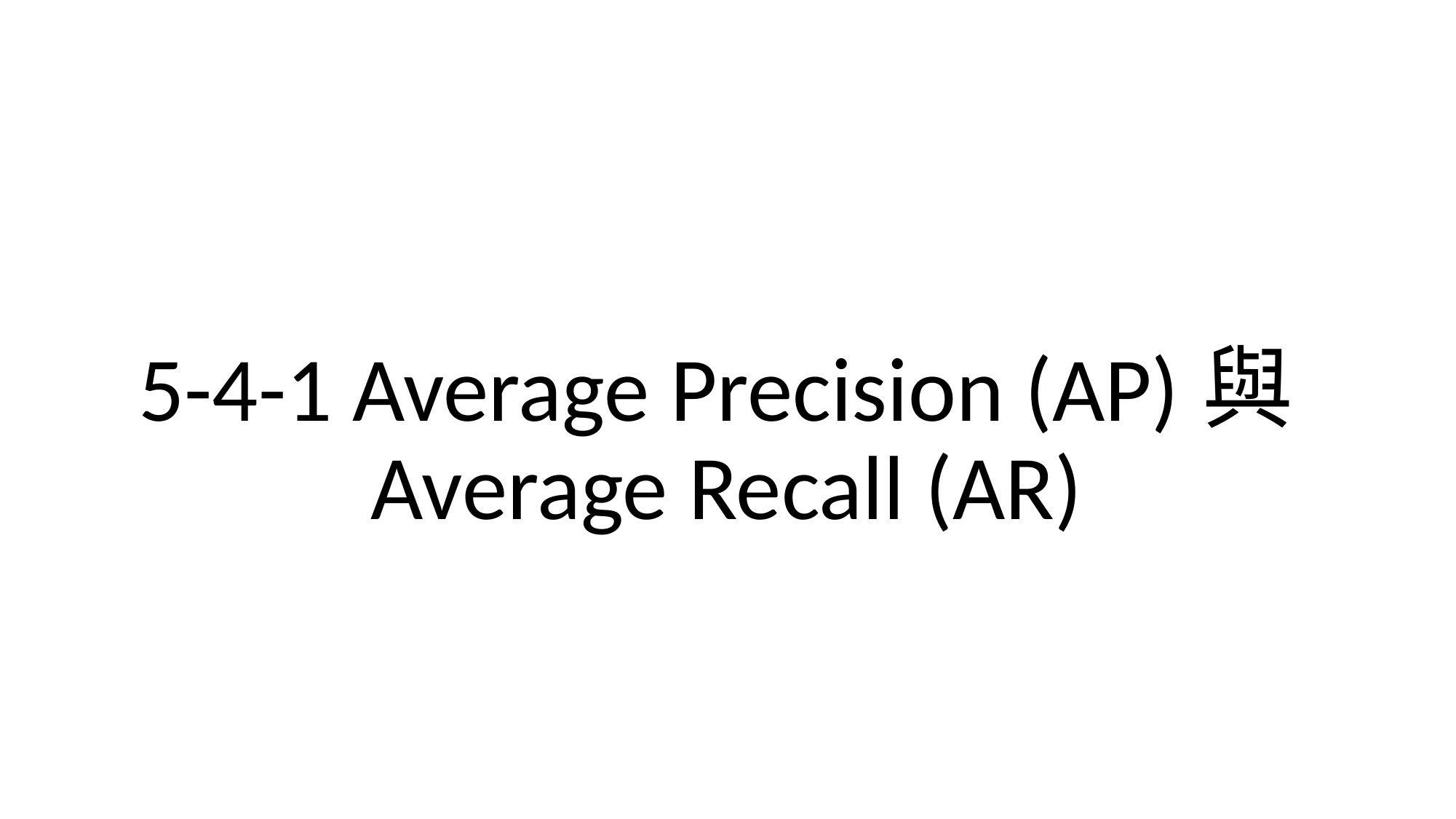

# 5-4-1 Average Precision (AP)與Average Recall (AR)